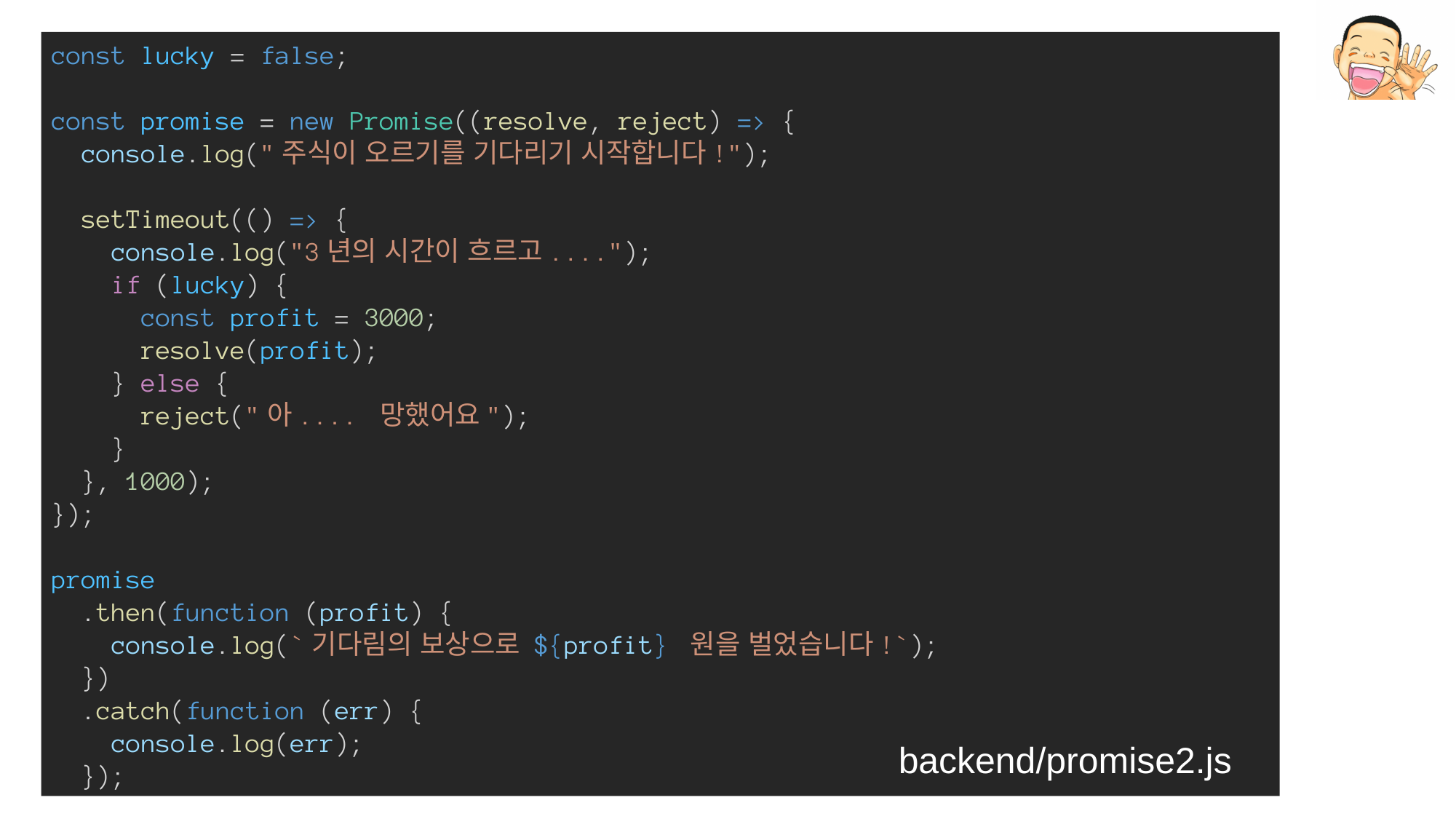

const lucky = false;

const promise = new Promise((resolve, reject) => {
  console.log("주식이 오르기를 기다리기 시작합니다!");

  setTimeout(() => {
    console.log("3년의 시간이 흐르고....");
    if (lucky) {
      const profit = 3000;
      resolve(profit);
    } else {
      reject("아.... 망했어요");
    }
  }, 1000);
});

promise
  .then(function (profit) {
    console.log(`기다림의 보상으로 ${profit} 원을 벌었습니다!`);
  })
  .catch(function (err) {
    console.log(err);
  });
backend/promise2.js